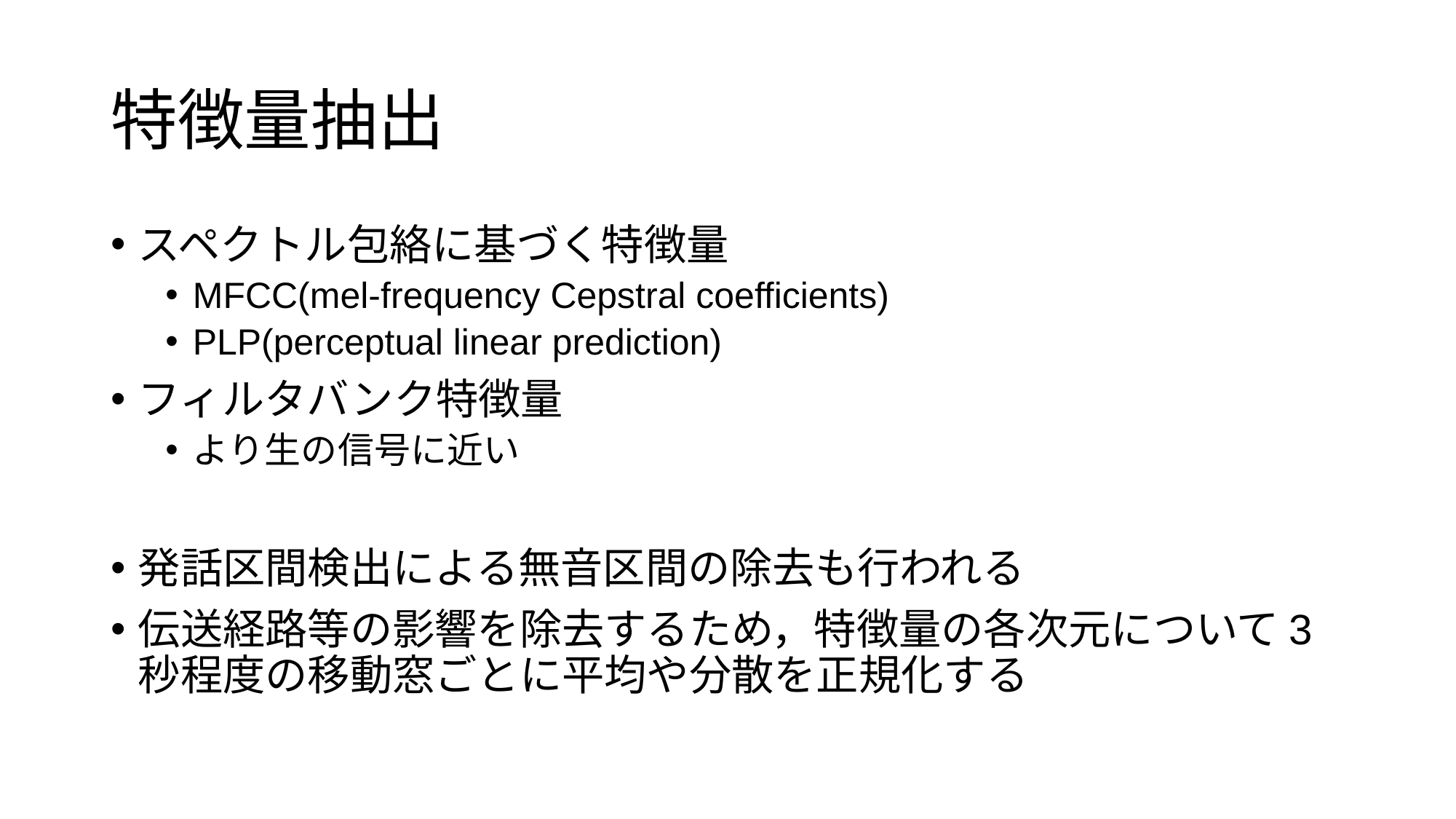

# 特徴量抽出
スペクトル包絡に基づく特徴量
MFCC(mel-frequency Cepstral coefficients)
PLP(perceptual linear prediction)
フィルタバンク特徴量
より生の信号に近い

発話区間検出による無音区間の除去も行われる
伝送経路等の影響を除去するため，特徴量の各次元について3秒程度の移動窓ごとに平均や分散を正規化する